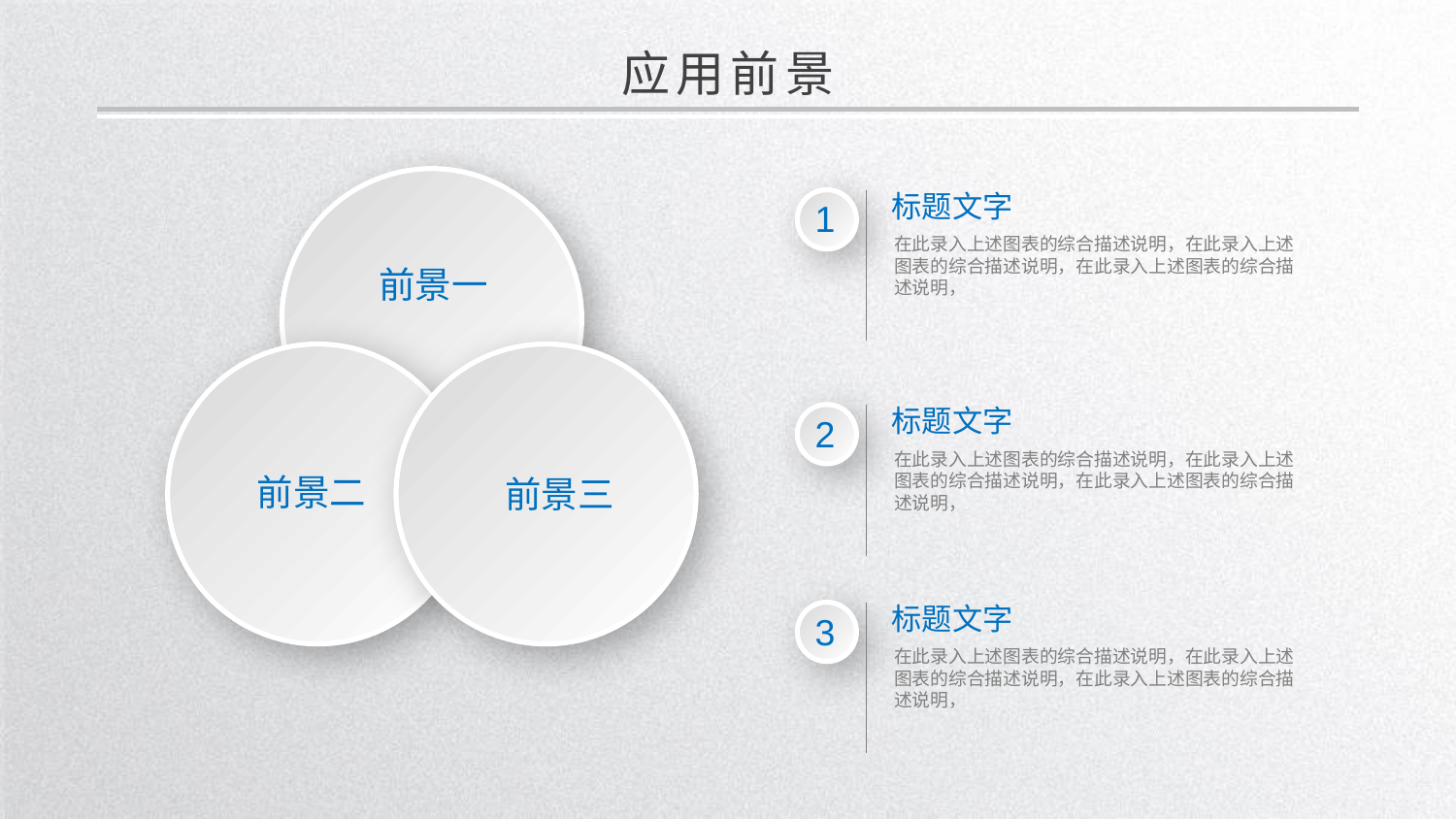

应用前景

标题文字
1

在此录入上述图表的综合描述说明，在此录入上述图表的综合描述说明，在此录入上述图表的综合描述说明，
前景一

标题文字
2

在此录入上述图表的综合描述说明，在此录入上述图表的综合描述说明，在此录入上述图表的综合描述说明，
前景二
前景三
标题文字
3

在此录入上述图表的综合描述说明，在此录入上述图表的综合描述说明，在此录入上述图表的综合描述说明，